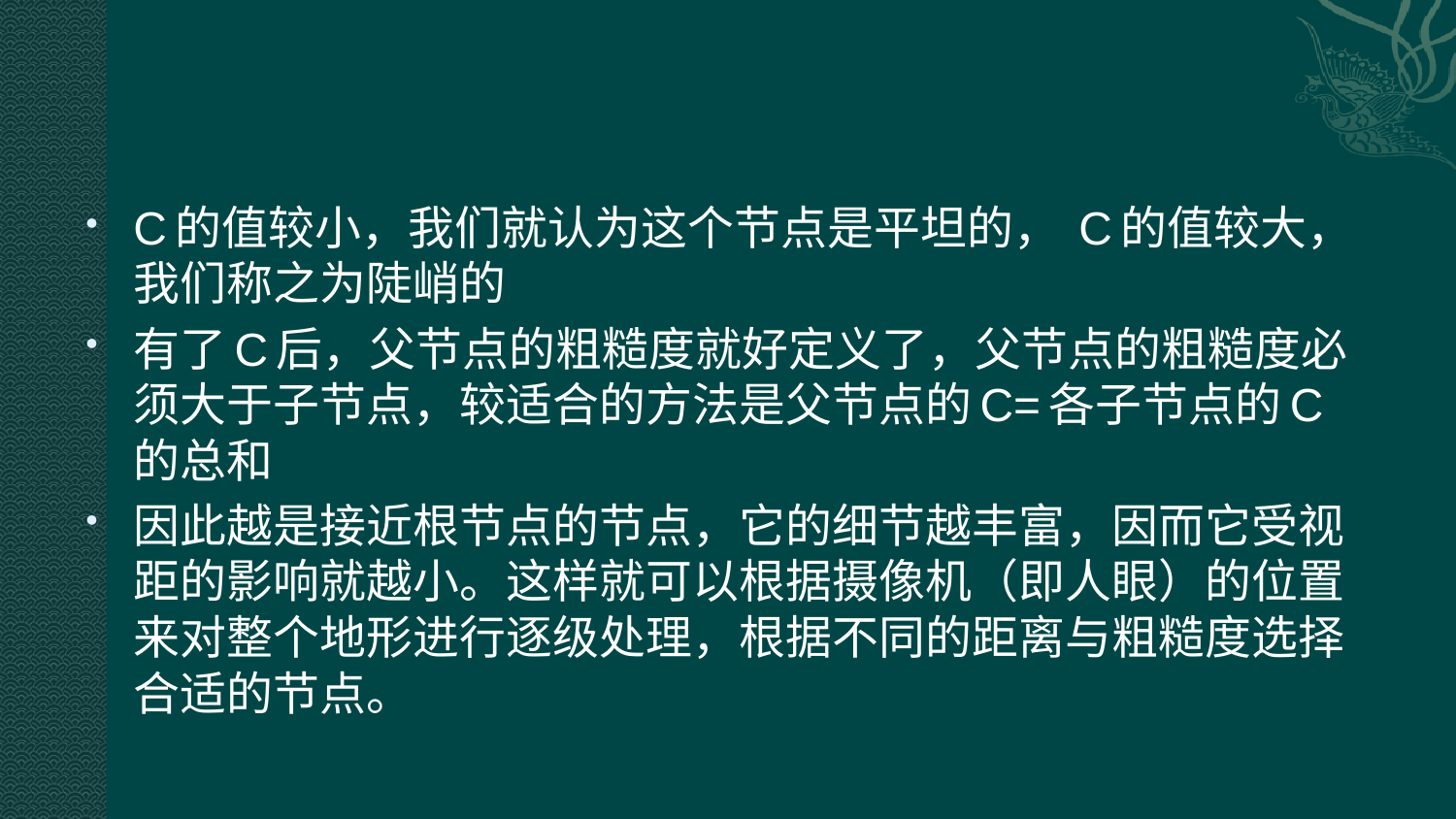

#
C的值较小，我们就认为这个节点是平坦的， C的值较大，我们称之为陡峭的
有了C后，父节点的粗糙度就好定义了，父节点的粗糙度必须大于子节点，较适合的方法是父节点的C=各子节点的C的总和
因此越是接近根节点的节点，它的细节越丰富，因而它受视距的影响就越小。这样就可以根据摄像机（即人眼）的位置来对整个地形进行逐级处理，根据不同的距离与粗糙度选择合适的节点。